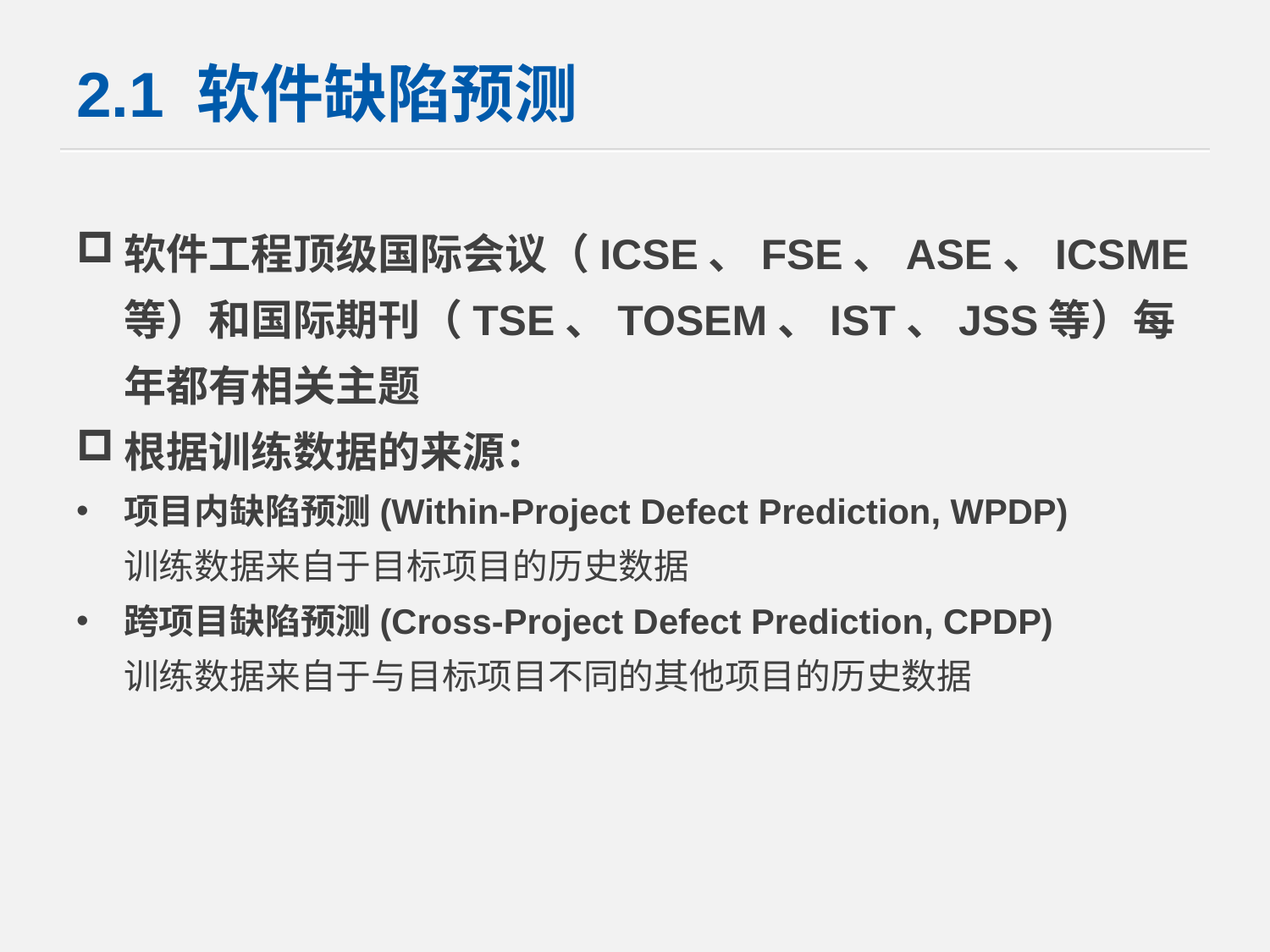

# 2.1 软件缺陷预测
软件工程顶级国际会议（ICSE、FSE、ASE、ICSME等）和国际期刊（TSE、TOSEM、IST、JSS等）每年都有相关主题
根据训练数据的来源：
项目内缺陷预测(Within-Project Defect Prediction, WPDP)
     训练数据来自于目标项目的历史数据
跨项目缺陷预测(Cross-Project Defect Prediction, CPDP)
     训练数据来自于与目标项目不同的其他项目的历史数据